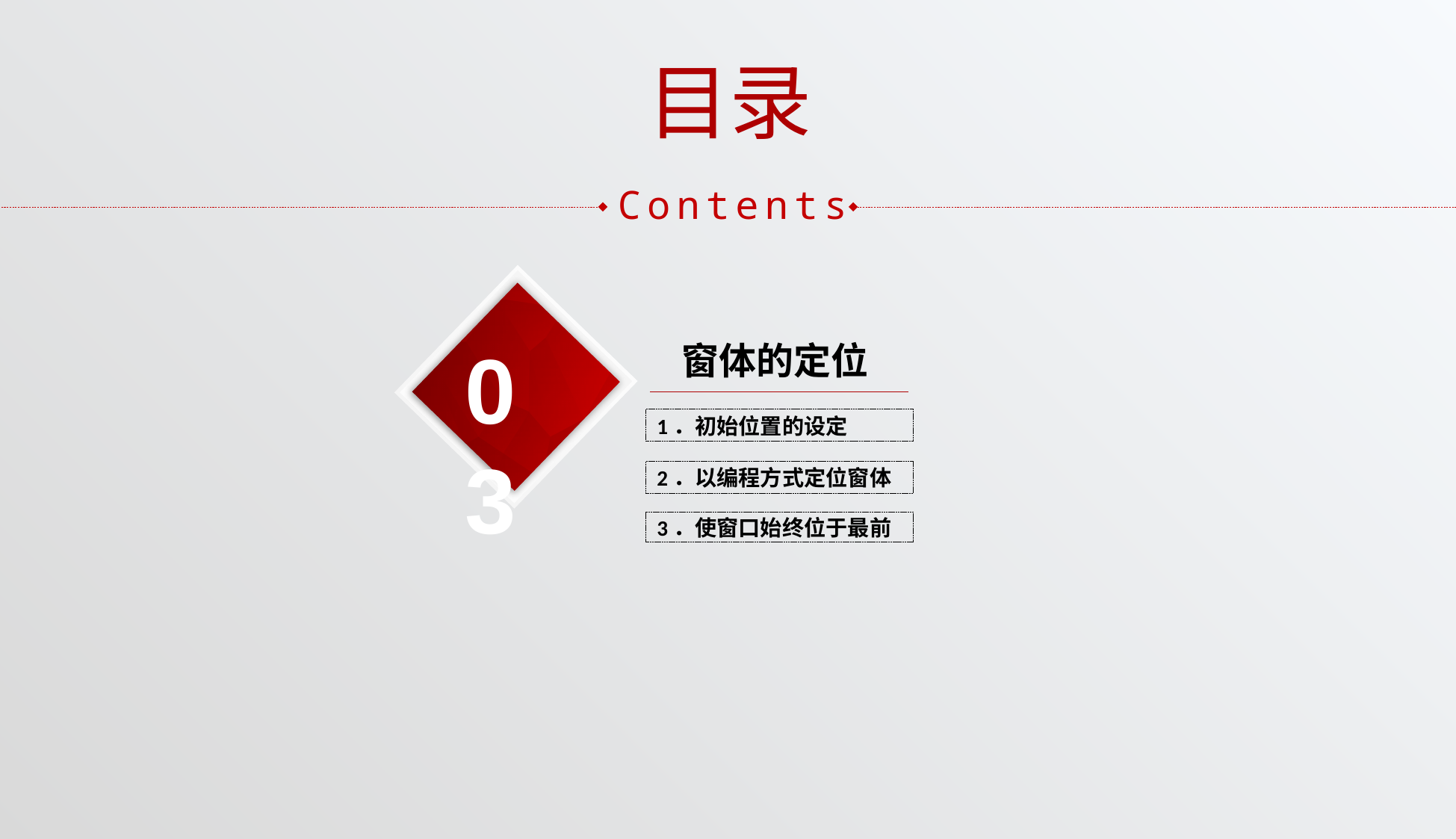

目录
Contents

03
窗体的定位
1．初始位置的设定
2．以编程方式定位窗体
3．使窗口始终位于最前